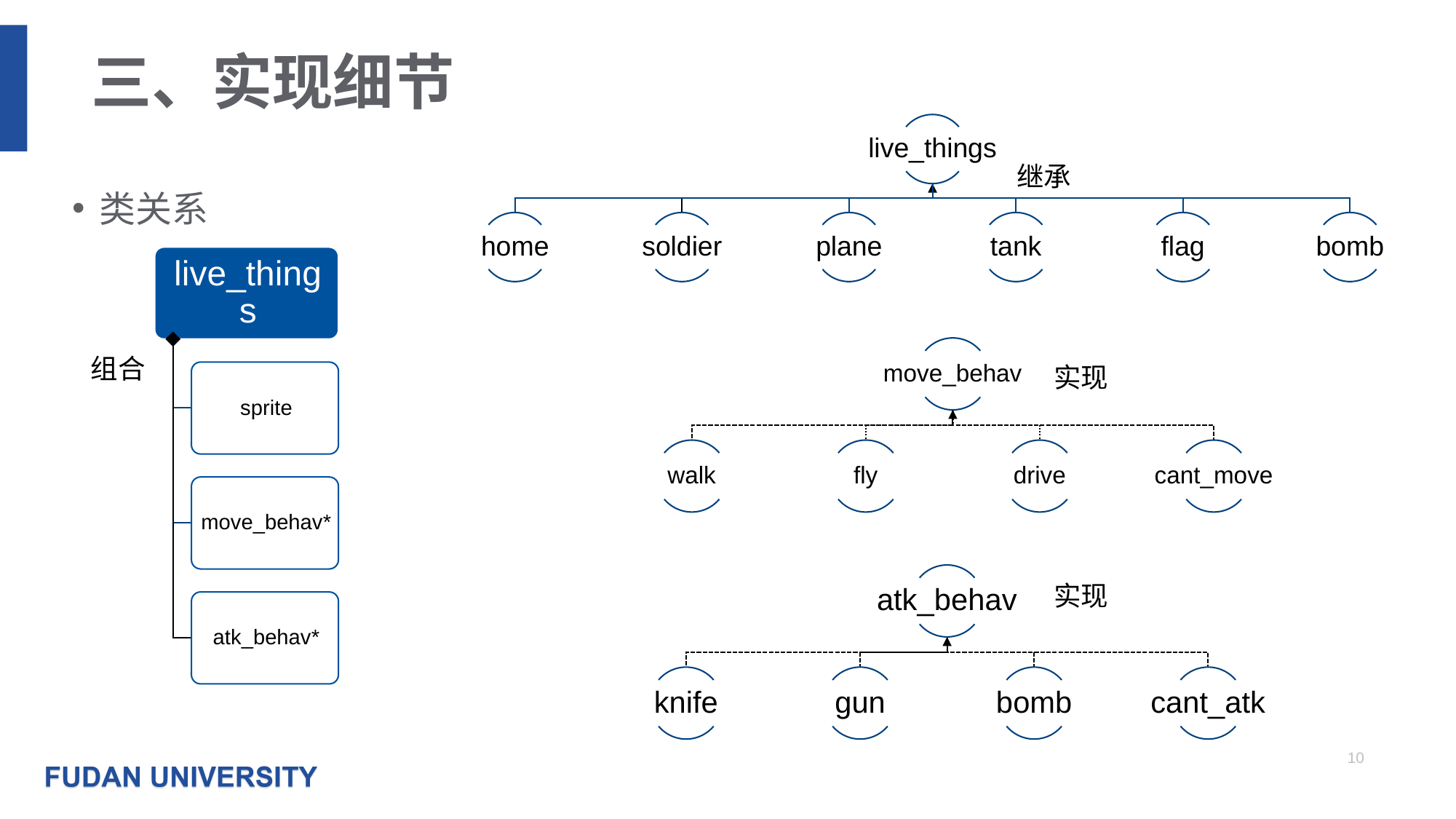

live_things
home
soldier
plane
tank
flag
bomb
# 三、实现细节
类关系
继承
live_things
sprite
move_behav*
atk_behav*
move_behav
walk
fly
drive
cant_move
组合
实现
atk_behav
knife
gun
bomb
cant_atk
实现
10